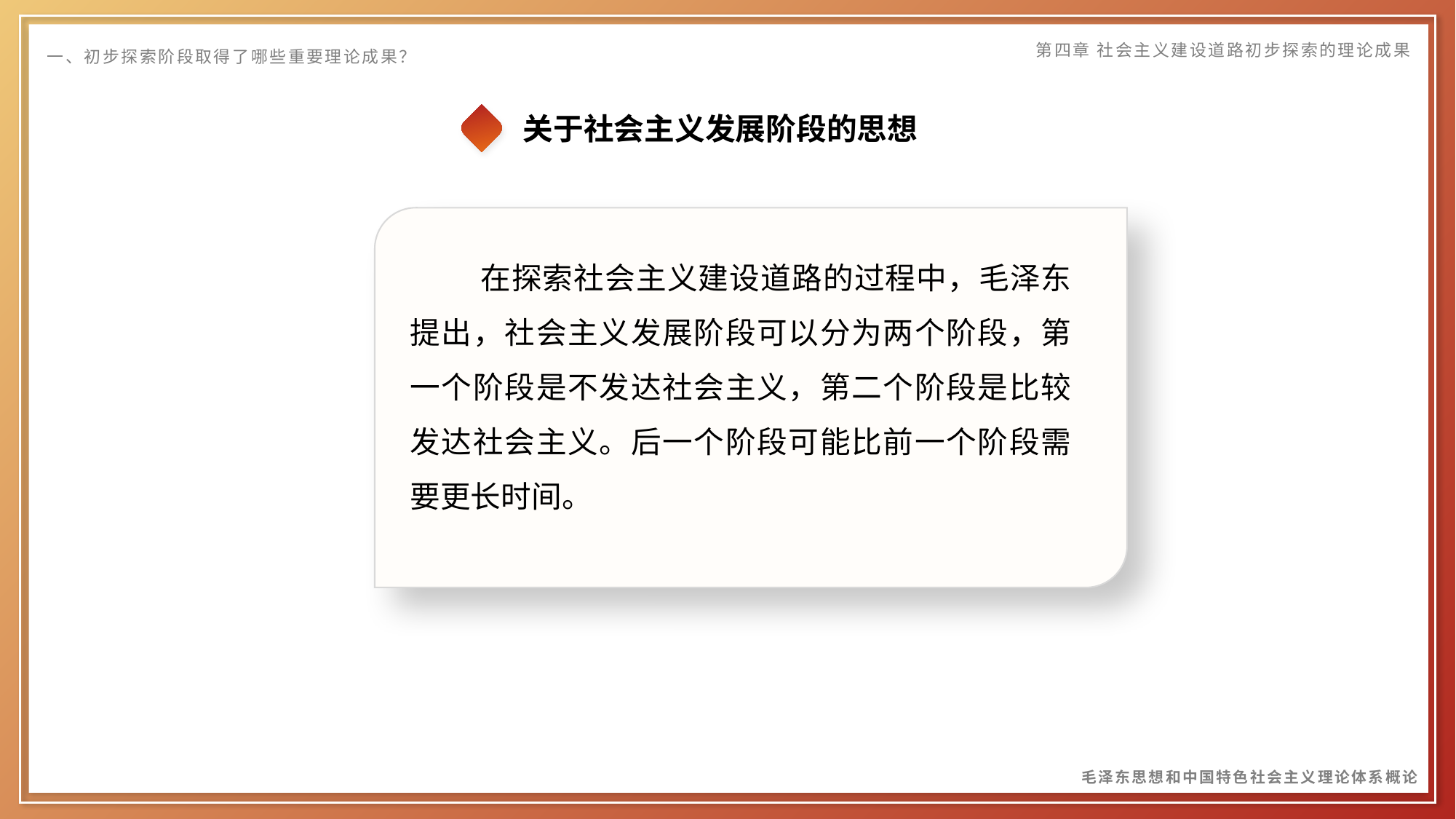

第四章 社会主义建设道路初步探索的理论成果
一、初步探索阶段取得了哪些重要理论成果？
关于社会主义发展阶段的思想

 在探索社会主义建设道路的过程中，毛泽东提出，社会主义发展阶段可以分为两个阶段，第一个阶段是不发达社会主义，第二个阶段是比较发达社会主义。后一个阶段可能比前一个阶段需要更长时间。
毛泽东思想和中国特色社会主义理论体系概论